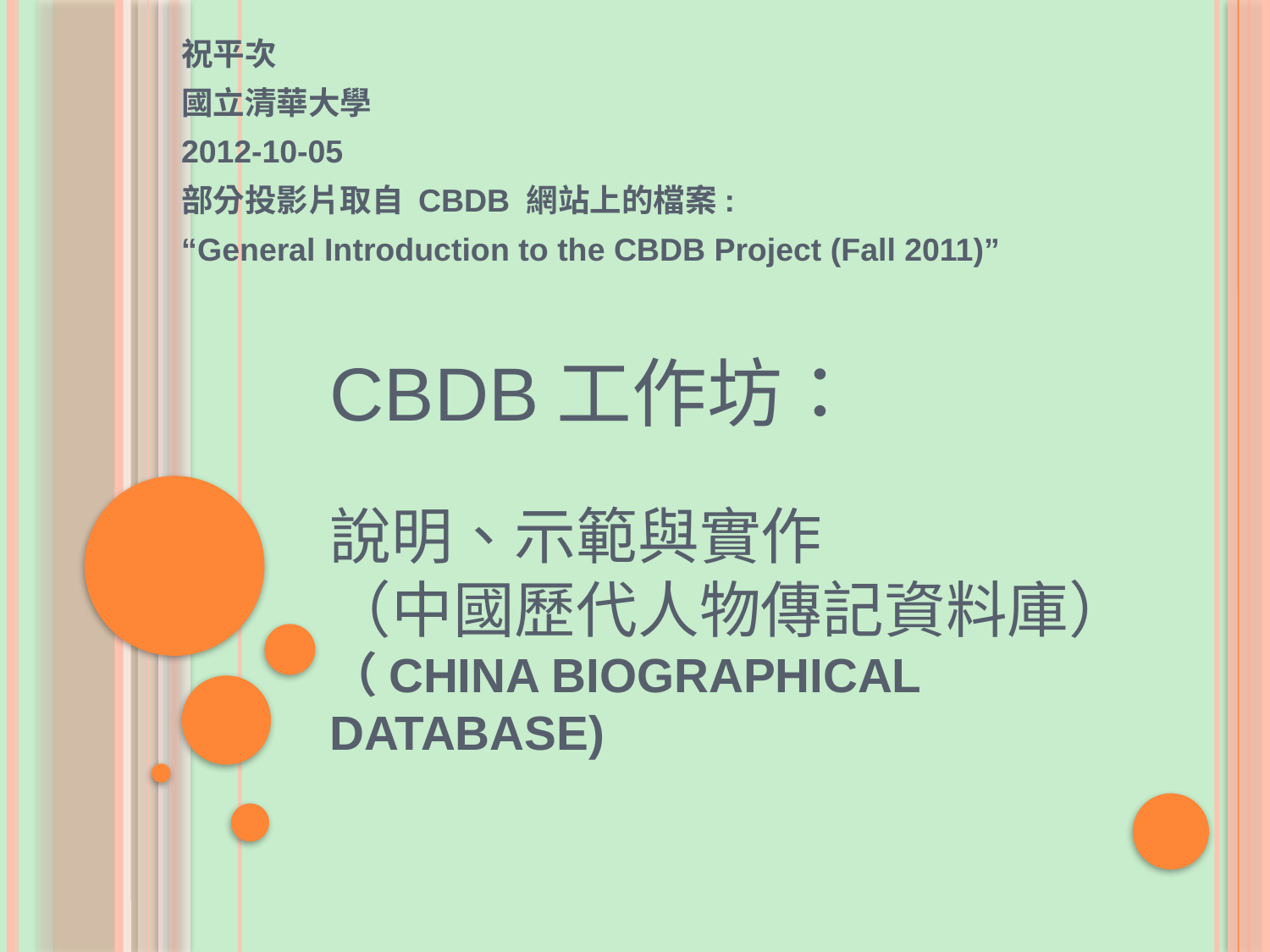

祝平次
國立清華大學
2012-10-05
部分投影片取自 CBDB 網站上的檔案:
“General Introduction to the CBDB Project (Fall 2011)”

# CBDB工作坊： 說明、示範與實作 （中國歷代人物傳記資料庫）（China Biographical Database)